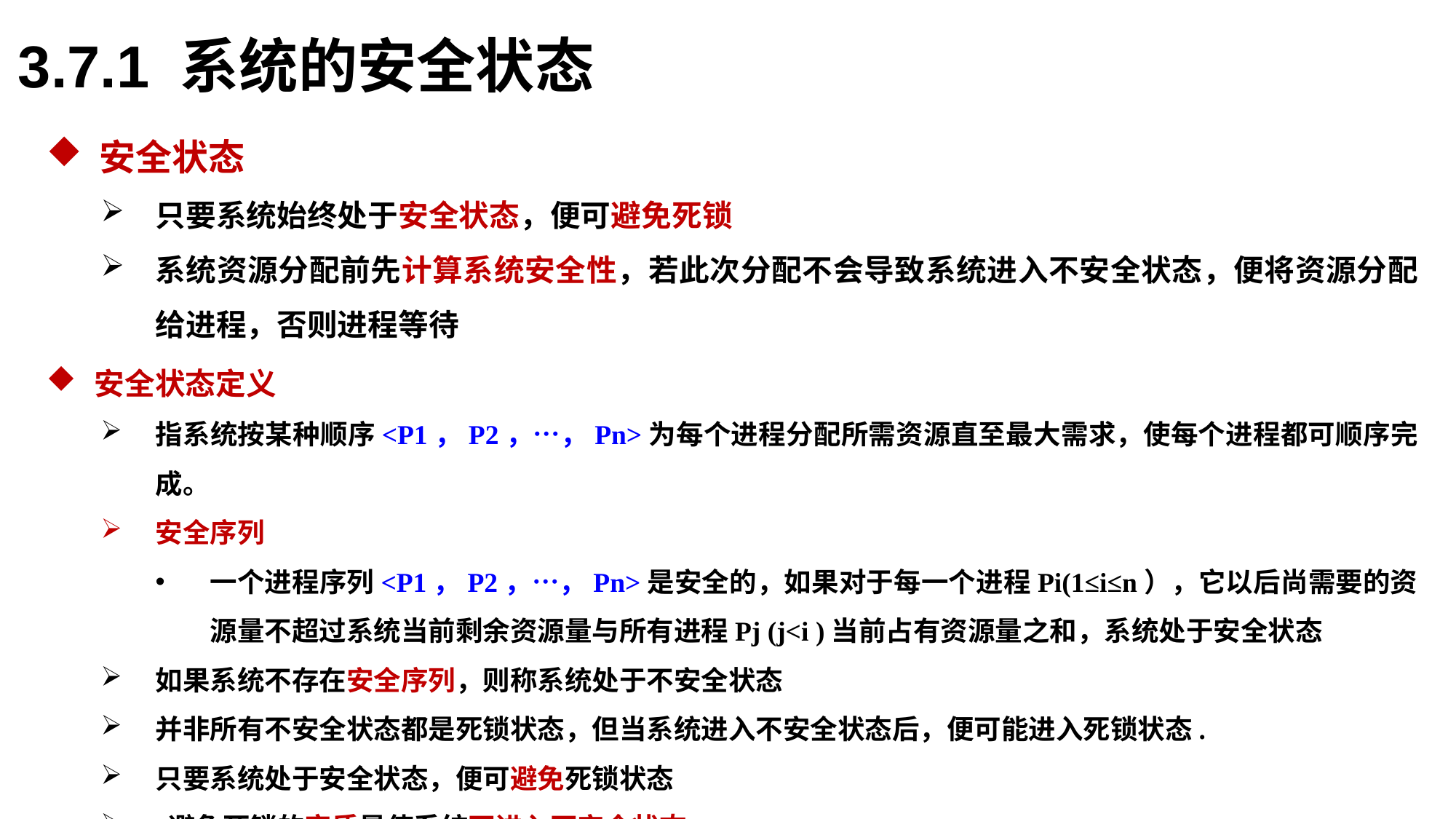

3.7.1 系统的安全状态
 安全状态
只要系统始终处于安全状态，便可避免死锁
系统资源分配前先计算系统安全性，若此次分配不会导致系统进入不安全状态，便将资源分配给进程，否则进程等待
 安全状态定义
指系统按某种顺序<P1，P2，…，Pn>为每个进程分配所需资源直至最大需求，使每个进程都可顺序完成。
安全序列
一个进程序列<P1，P2，…，Pn>是安全的，如果对于每一个进程Pi(1≤i≤n），它以后尚需要的资源量不超过系统当前剩余资源量与所有进程Pj (j<i )当前占有资源量之和，系统处于安全状态
如果系统不存在安全序列，则称系统处于不安全状态
并非所有不安全状态都是死锁状态，但当系统进入不安全状态后，便可能进入死锁状态.
只要系统处于安全状态，便可避免死锁状态
 避免死锁的实质是使系统不进入不安全状态